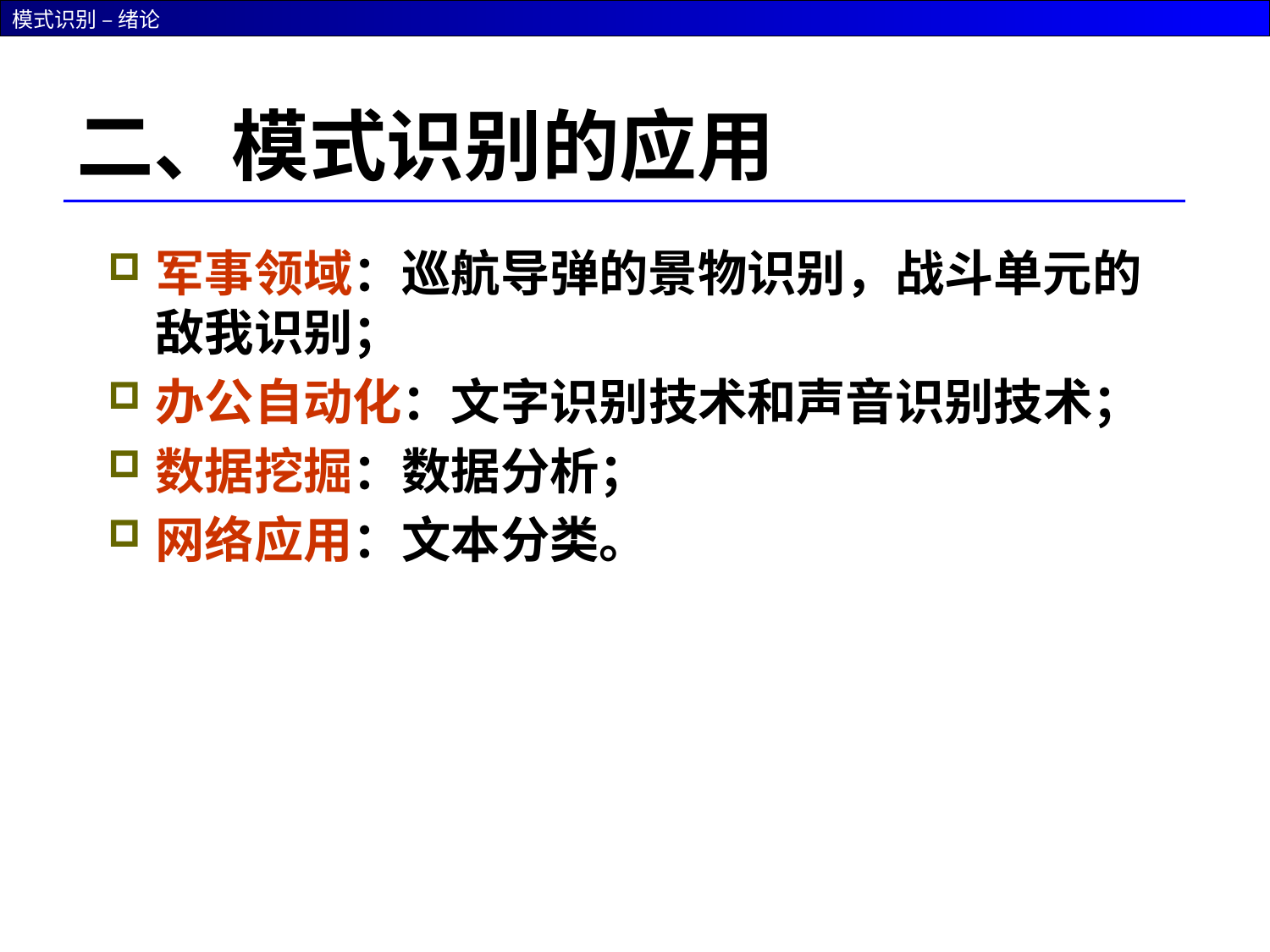

# 二、模式识别的应用
军事领域：巡航导弹的景物识别，战斗单元的敌我识别；
办公自动化：文字识别技术和声音识别技术；
数据挖掘：数据分析；
网络应用：文本分类。